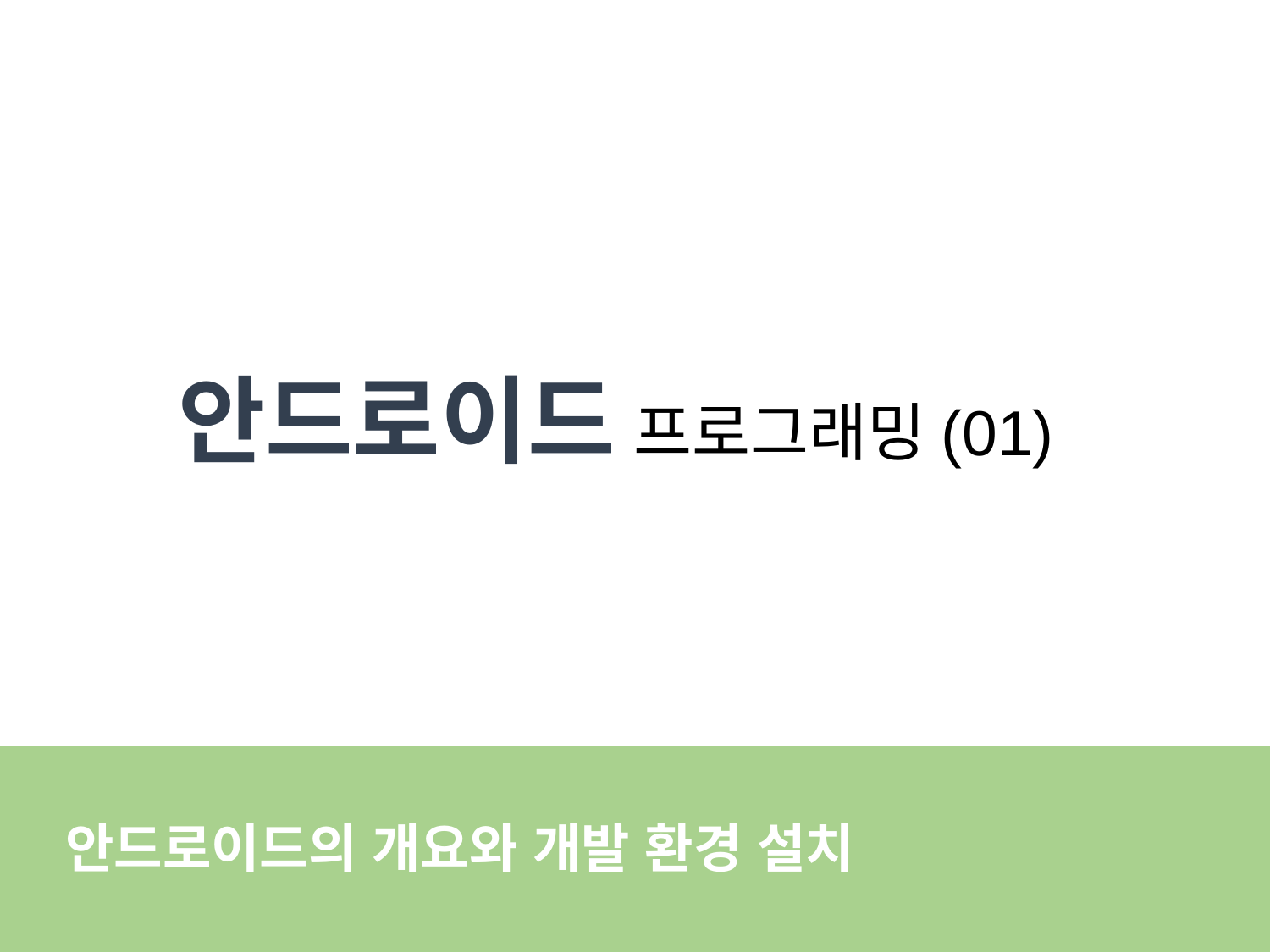

안드로이드 프로그래밍(01)
안드로이드의 개요와 개발 환경 설치